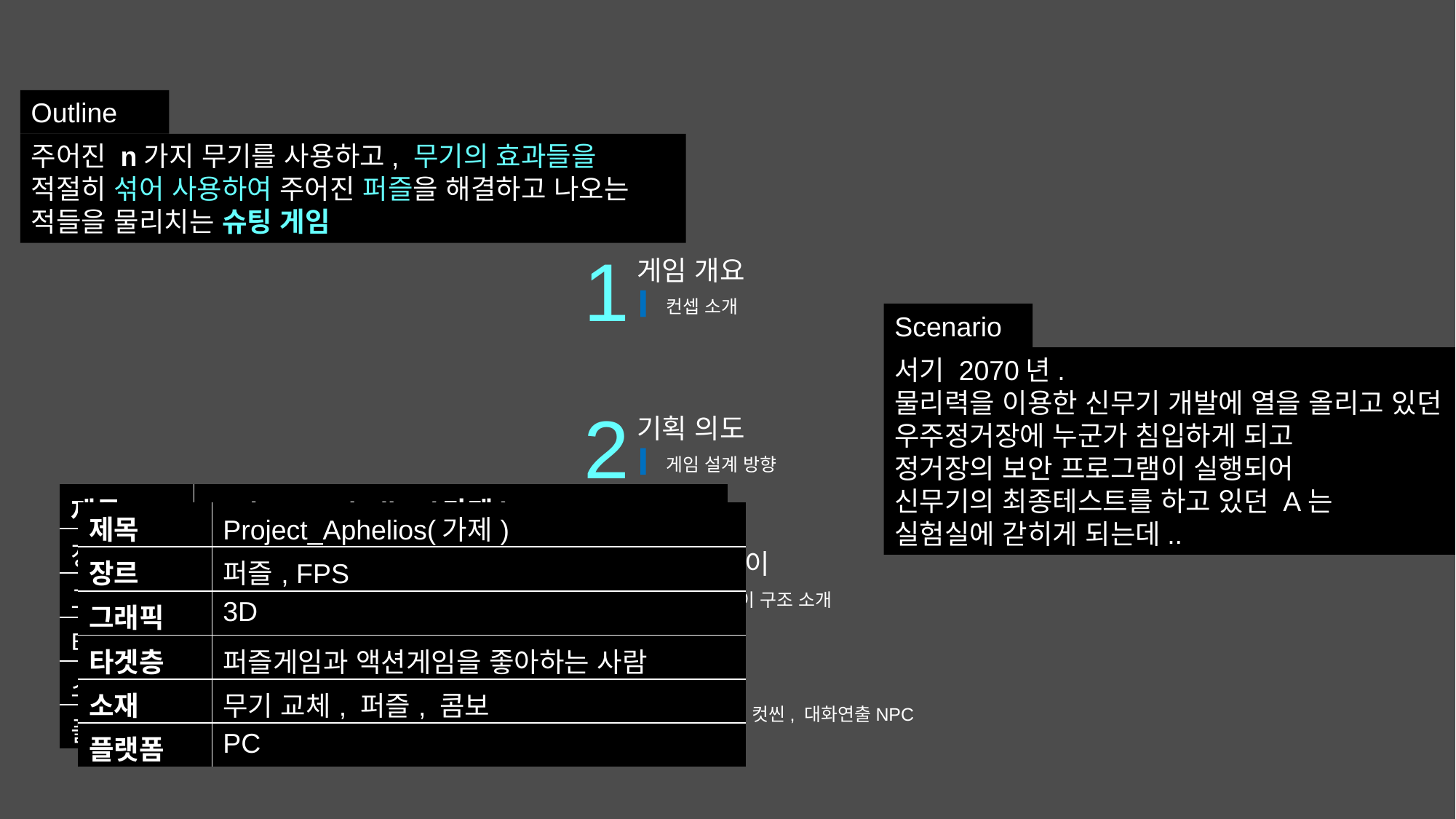

Outline
주어진 n가지 무기를 사용하고, 무기의 효과들을
적절히 섞어 사용하여 주어진 퍼즐을 해결하고 나오는 적들을 물리치는 슈팅 게임
1
게임 개요
   컨셉 소개

Scenario
서기 2070년.
물리력을 이용한 신무기 개발에 열을 올리고 있던 우주정거장에 누군가 침입하게 되고
정거장의 보안 프로그램이 실행되어
신무기의 최종테스트를 하고 있던 A는
실험실에 갇히게 되는데..
2
기획 의도
   게임 설계 방향

| 제목 | Project\_Aphelios(가제) |
| --- | --- |
| 장르 | 퍼즐, FPS |
| 그래픽 | 3D |
| 타겟층 | 퍼즐게임과 액션게임을 좋아하는 사람 |
| 소재 | 무기 교체, 퍼즐, 콤보 |
| 플랫폼 | PC |
| 제목 | Project\_Aphelios(가제) |
| --- | --- |
| 장르 | 퍼즐, FPS |
| 그래픽 | 3D |
| 타겟층 | 퍼즐게임과 액션게임을 좋아하는 사람 |
| 소재 | 무기 교체, 퍼즐, 콤보 |
| 플랫폼 | PC |
3
게임 플레이
   게임 플레이 구조 소개

4
튜토리얼
   튜토리얼, 컷씬, 대화연출NPC리소스